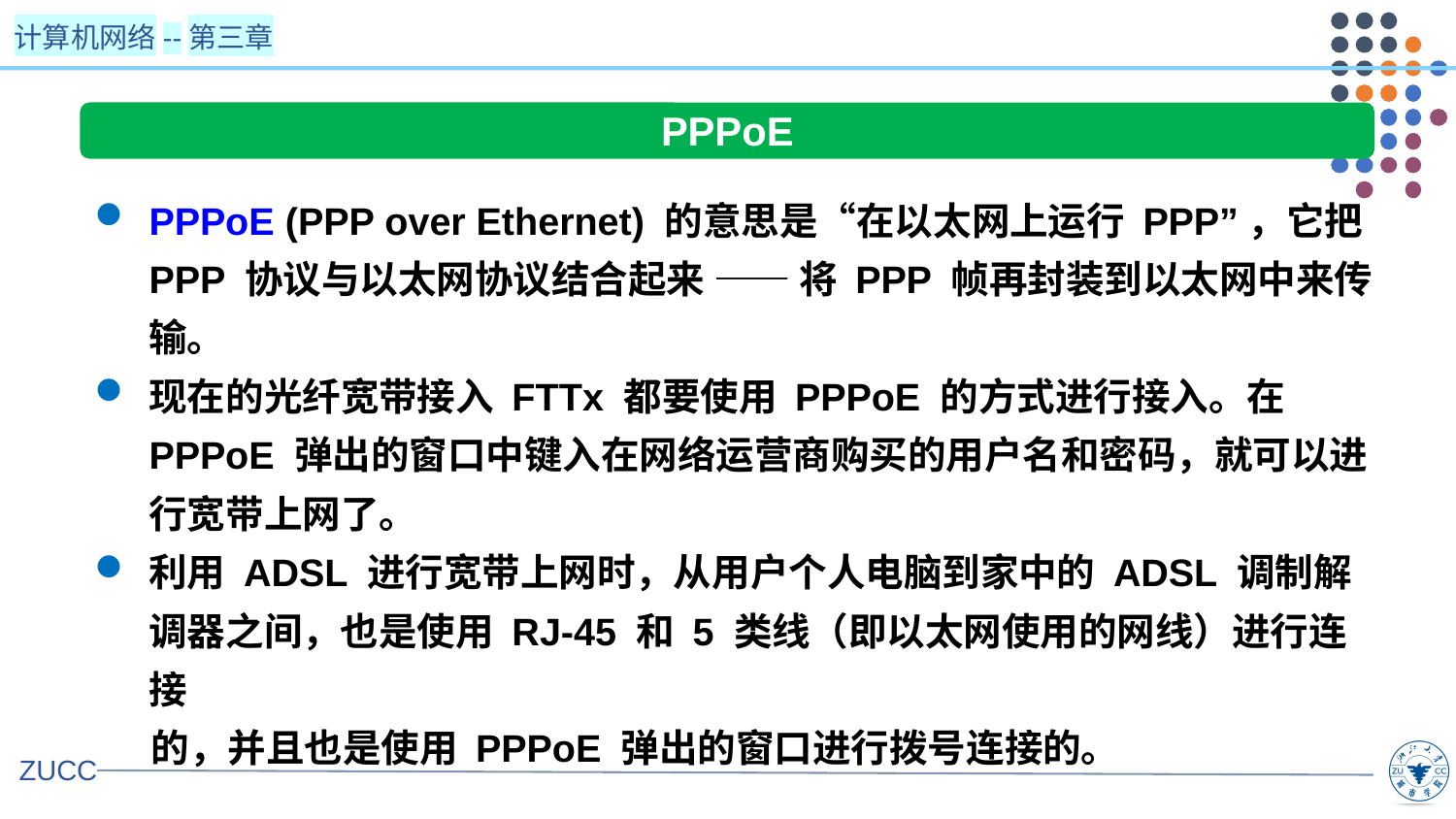

PPPoE

PPPoE (PPP over Ethernet) 的意思是“在以太网上运行 PPP”，它把 PPP 协议与以太网协议结合起来 —— 将 PPP 帧再封装到以太网中来传输。
现在的光纤宽带接入 FTTx 都要使用 PPPoE 的方式进行接入。在 PPPoE 弹出的窗口中键入在网络运营商购买的用户名和密码，就可以进行宽带上网了。
利用 ADSL 进行宽带上网时，从用户个人电脑到家中的 ADSL 调制解调器之间，也是使用 RJ-45 和 5 类线（即以太网使用的网线）进行连接
的，并且也是使用 PPPoE 弹出的窗口进行拨号连接的。